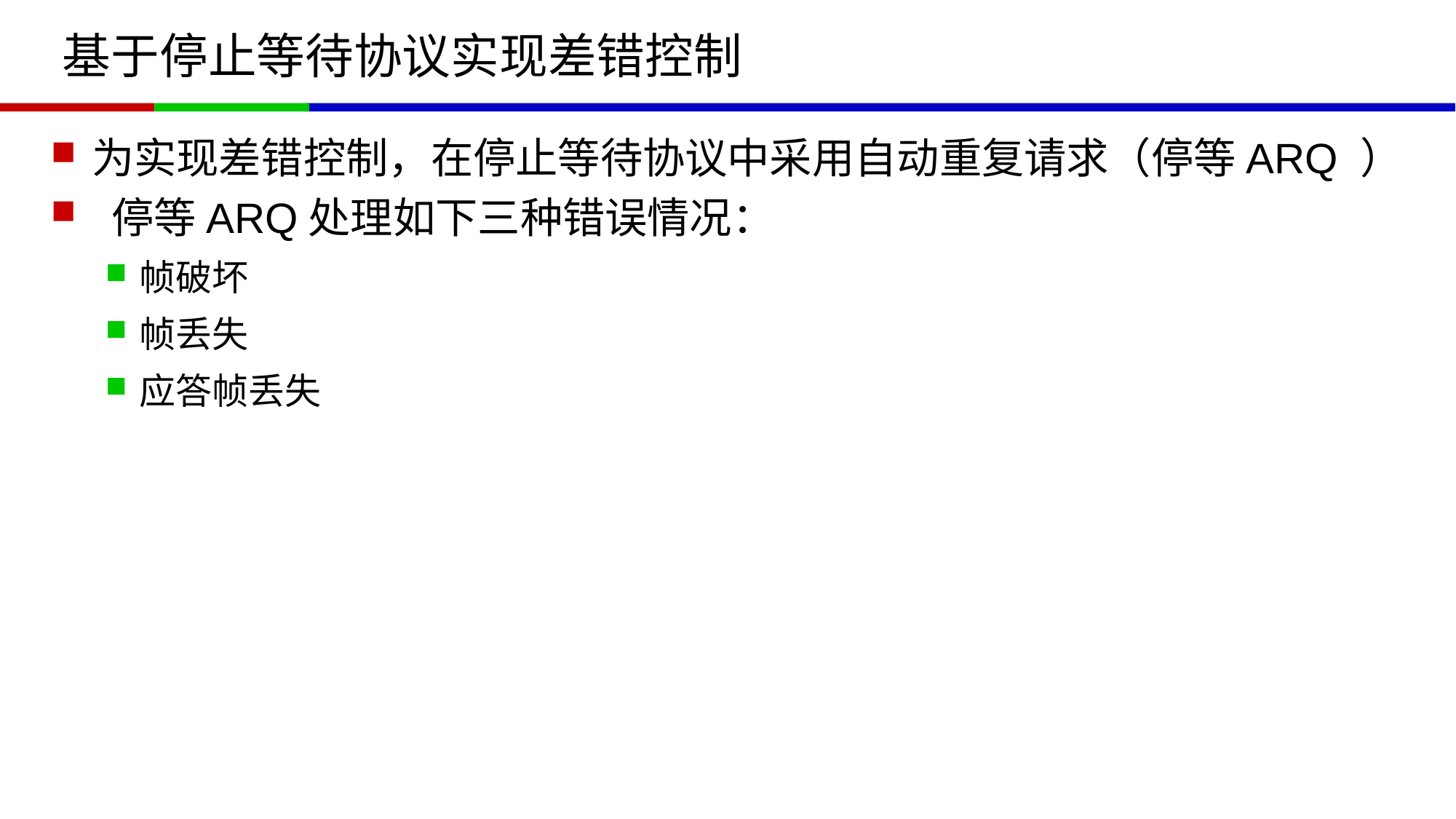

# 基于停止等待协议实现差错控制
为实现差错控制，在停止等待协议中采用自动重复请求（停等ARQ ）
 停等ARQ处理如下三种错误情况：
帧破坏
帧丢失
应答帧丢失

54